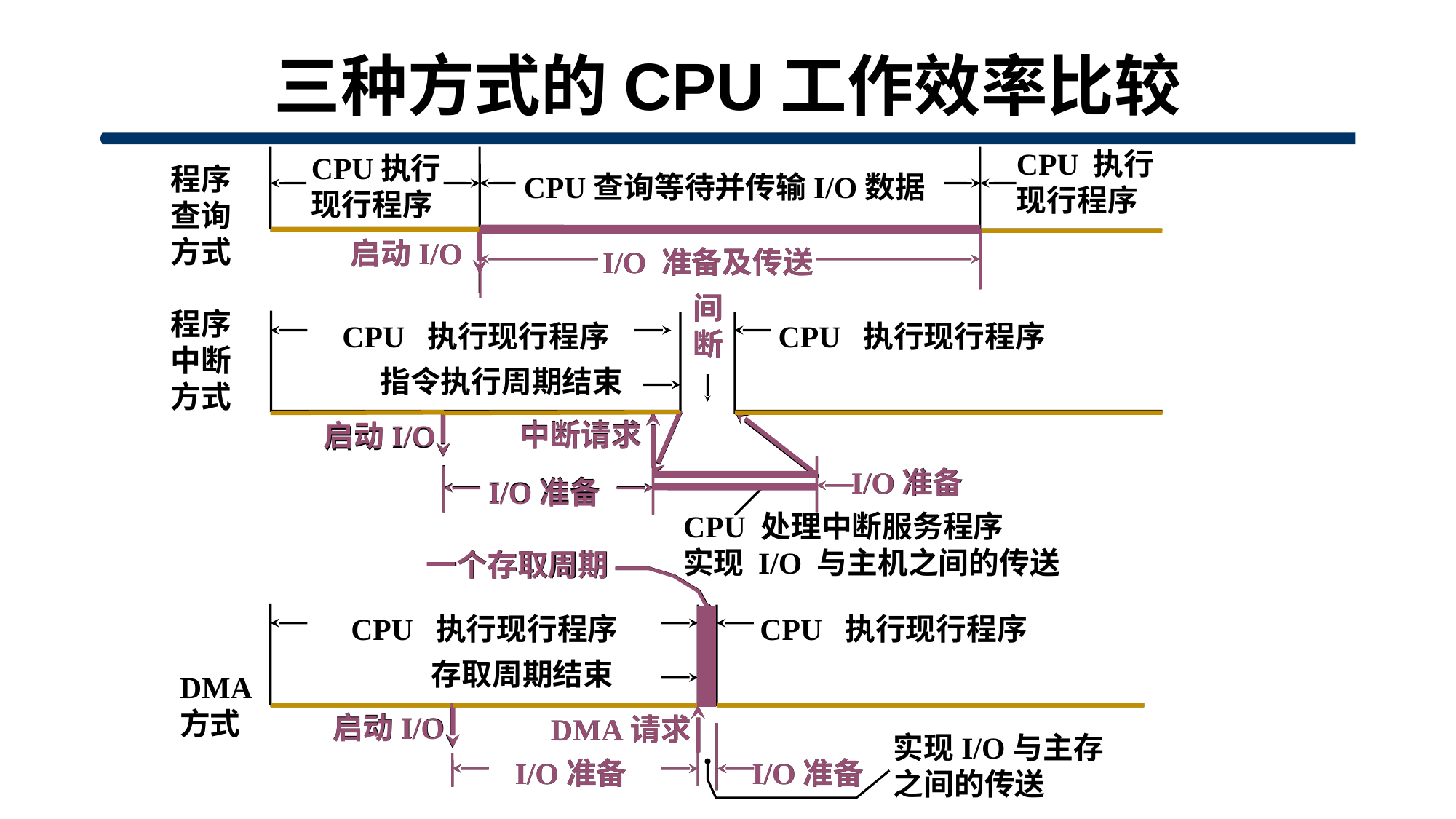

# 三种方式的CPU工作效率比较
CPU  执行
现行程序
CPU 执行
现行程序

CPU查询等待并传输I/O数据

启动I/O

I/O 准备及传送

程序
查询
方式
启动I/O

I/O 准备及传送

间
断

CPU  执行现行程序

CPU  执行现行程序

指令执行周期结束

中断请求

启动I/O

I/O准备

I/O准备

CPU 处理中断服务程序
实现 I/O 与主机之间的传送
间
断

程序
中断
方式
中断请求

启动I/O

I/O准备

I/O准备

一个存取周期

CPU  执行现行程序

CPU  执行现行程序

存取周期结束

启动I/O

DMA请求

实现I/O与主存
之间的传送
I/O准备
I/O准备

一个存取周期

DMA
方式

启动I/O
DMA请求

I/O准备

I/O准备